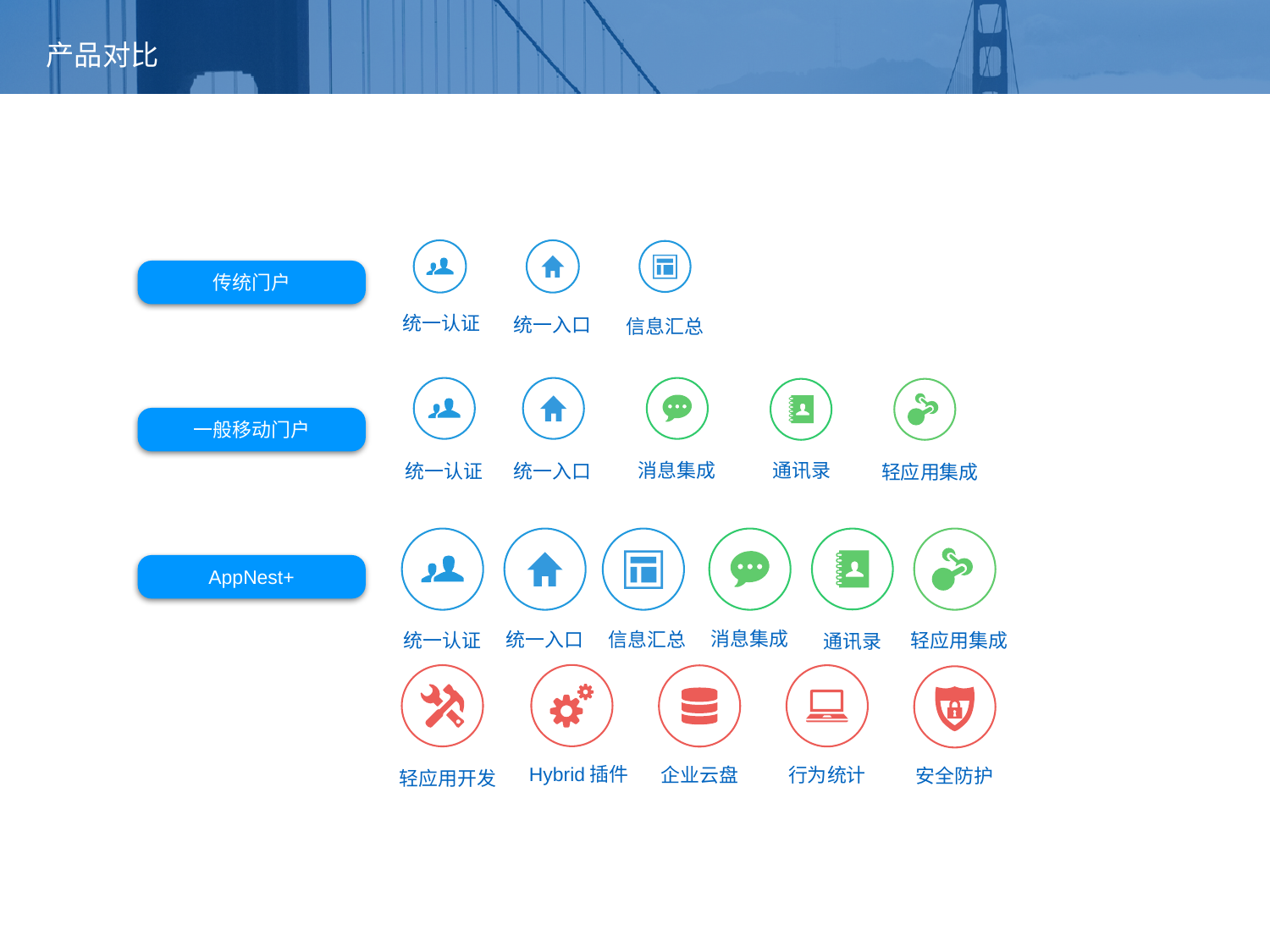

# 产品对比
31

统一入口

信息汇总
传统门户
统一认证

统一认证

统一入口

消息集成

通讯录

轻应用集成
一般移动门户

统一认证

统一入口

信息汇总

消息集成

通讯录

轻应用集成
AppNest+

Hybrid插件

轻应用开发

行为统计

企业云盘

安全防护